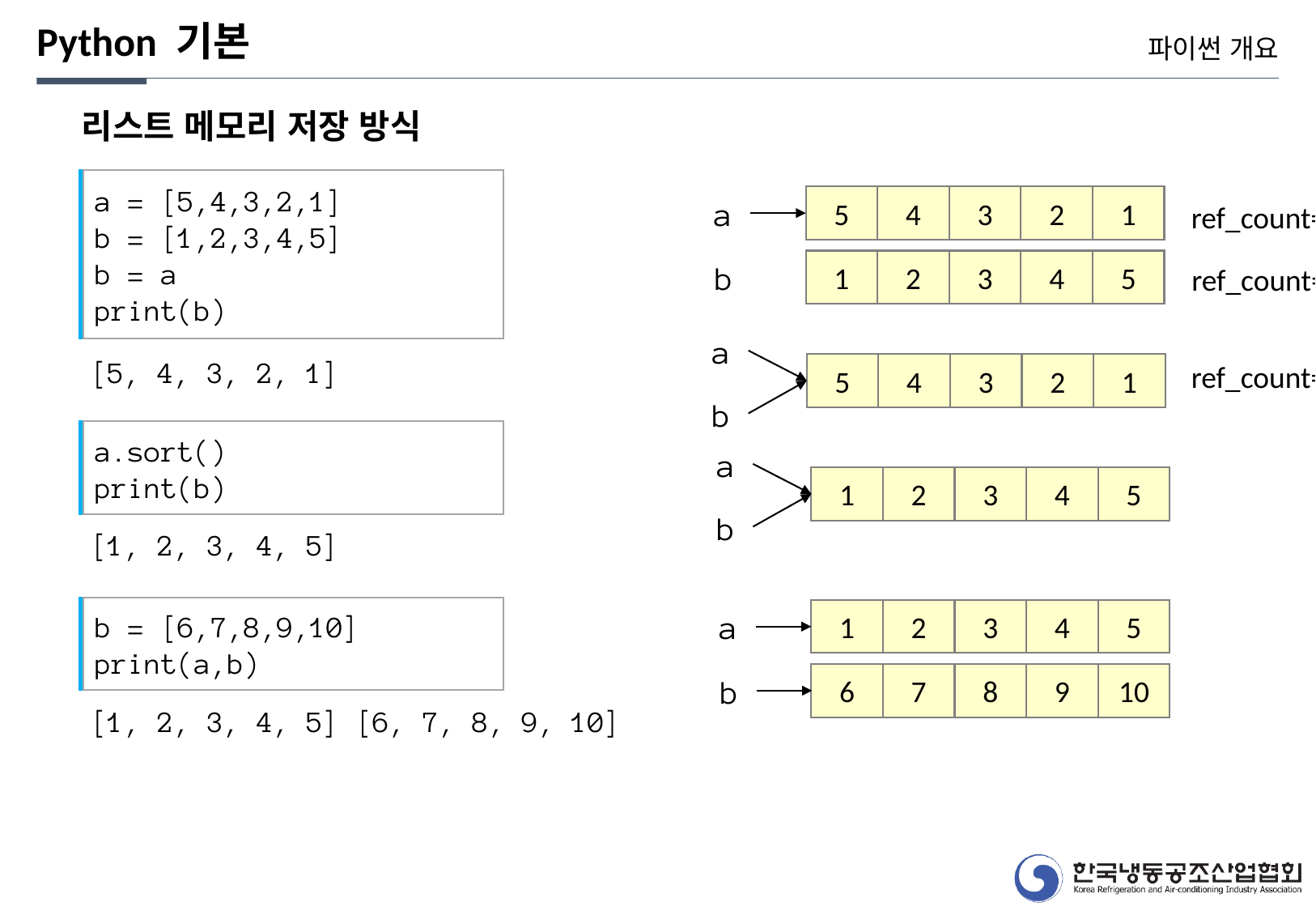

Python 기본
파이썬 개요
리스트 메모리 저장 방식

a = [5,4,3,2,1]
b = [1,2,3,4,5]
b = a
print(b)
a
5
4
3
2
1
ref_count=1
b
1
2
3
4
5
ref_count=0
a
[5, 4, 3, 2, 1]
ref_count=2
5
4
3
2
1
b

a.sort()
print(b)
a
1
2
3
4
5
b
[1, 2, 3, 4, 5]

b = [6,7,8,9,10]
print(a,b)
a
1
2
3
4
5
b
6
7
8
9
10
[1, 2, 3, 4, 5] [6, 7, 8, 9, 10]